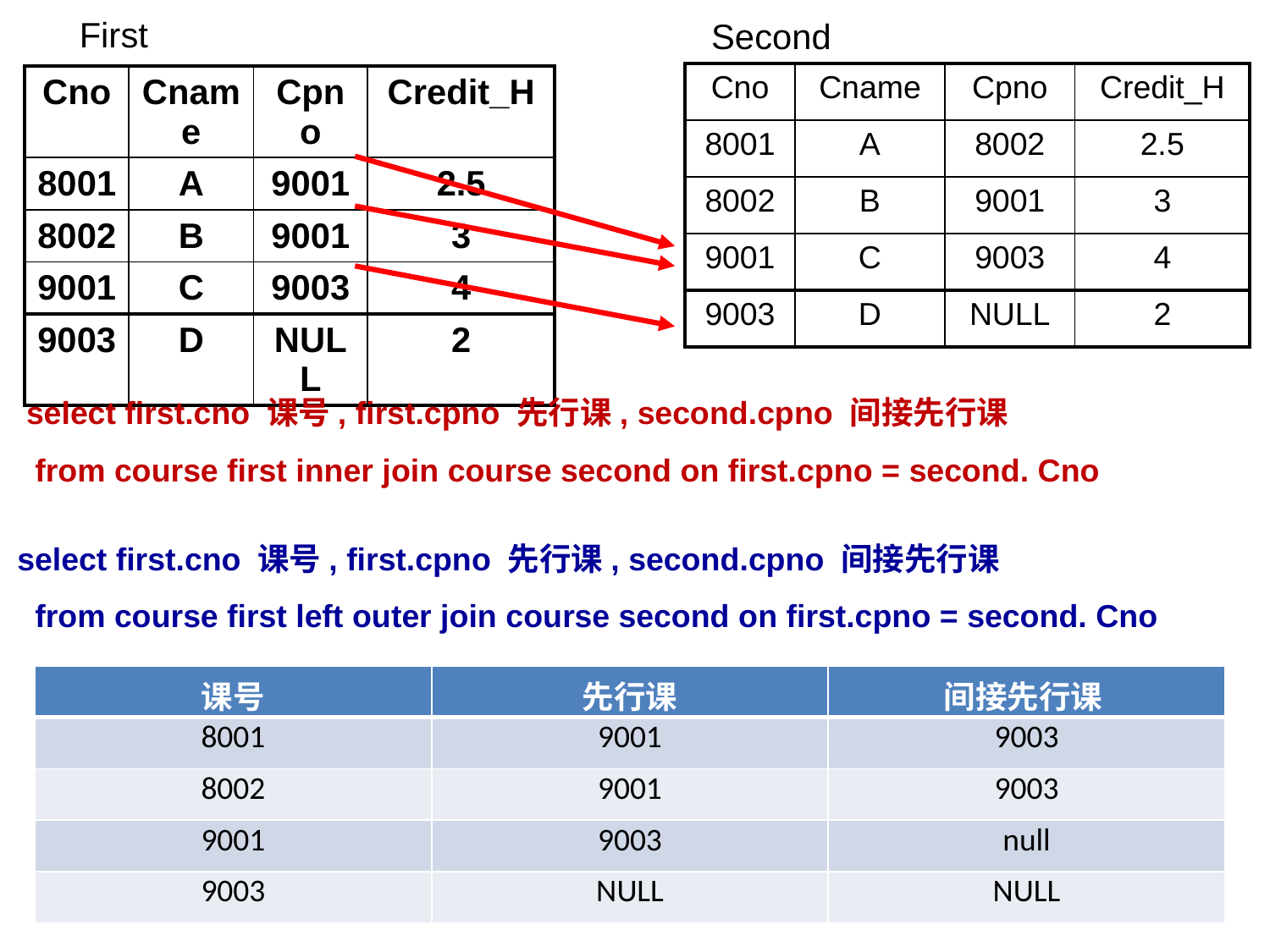

First
Second
| Cno | Cname | Cpno | Credit\_H |
| --- | --- | --- | --- |
| 8001 | A | 8002 | 2.5 |
| 8002 | B | 9001 | 3 |
| 9001 | C | 9003 | 4 |
| 9003 | D | NULL | 2 |
| Cno | Cname | Cpno | Credit\_H |
| --- | --- | --- | --- |
| 8001 | A | 9001 | 2.5 |
| 8002 | B | 9001 | 3 |
| 9001 | C | 9003 | 4 |
| 9003 | D | NULL | 2 |

 select first.cno 课号, first.cpno 先行课, second.cpno 间接先行课
  from course first inner join course second on first.cpno = second. Cno
select first.cno 课号, first.cpno 先行课, second.cpno 间接先行课
  from course first left outer join course second on first.cpno = second. Cno
| 课号 | 先行课 | 间接先行课 |
| --- | --- | --- |
| 8001 | 9001 | 9003 |
| 8002 | 9001 | 9003 |
| 9001 | 9003 | null |
| 9003 | NULL | NULL |